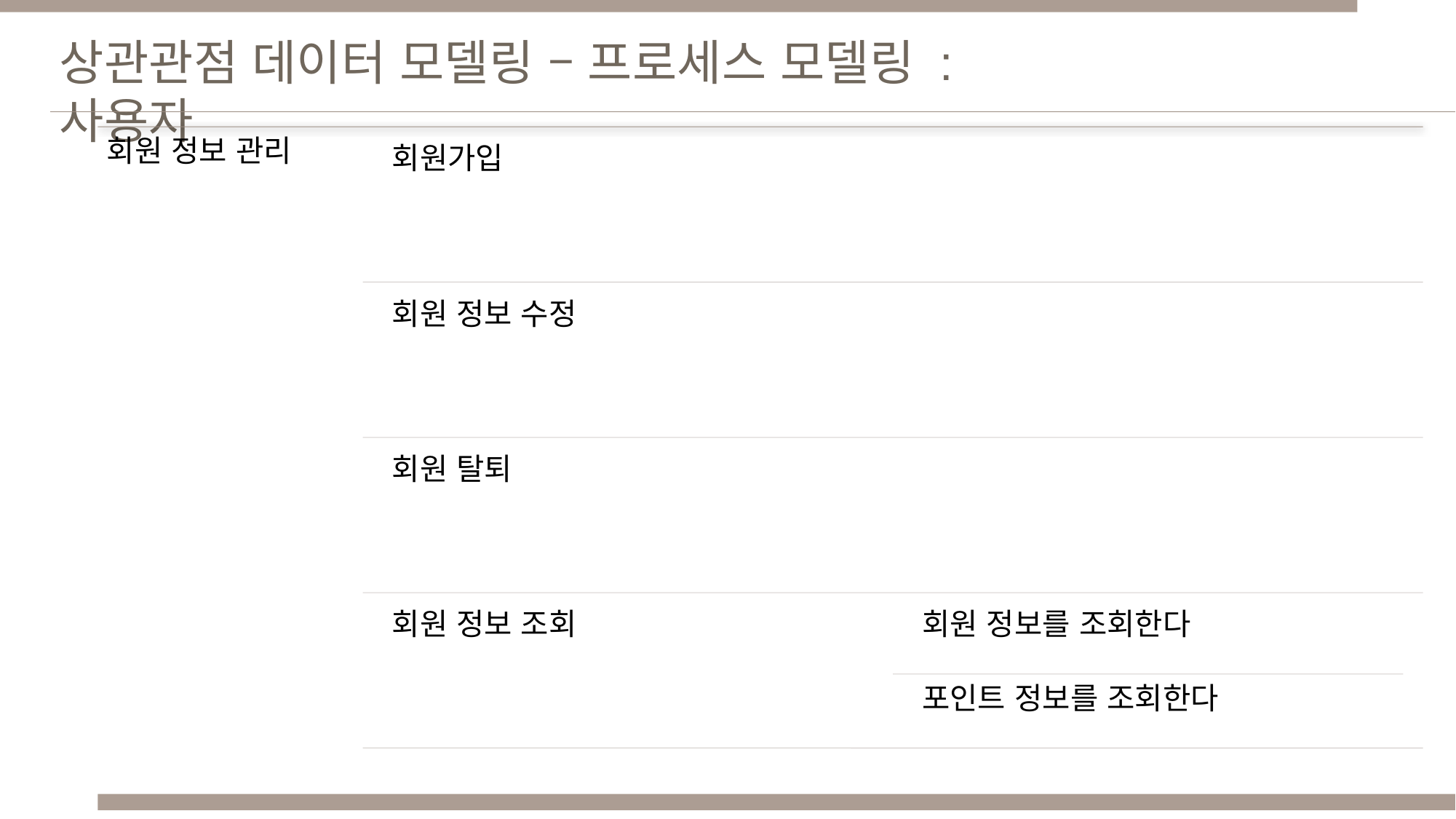

상관관점 데이터 모델링 – 프로세스 모델링 : 사용자
회원 정보 관리
회원가입
회원 정보 수정
회원 탈퇴
회원 정보 조회
회원 정보를 조회한다
포인트 정보를 조회한다